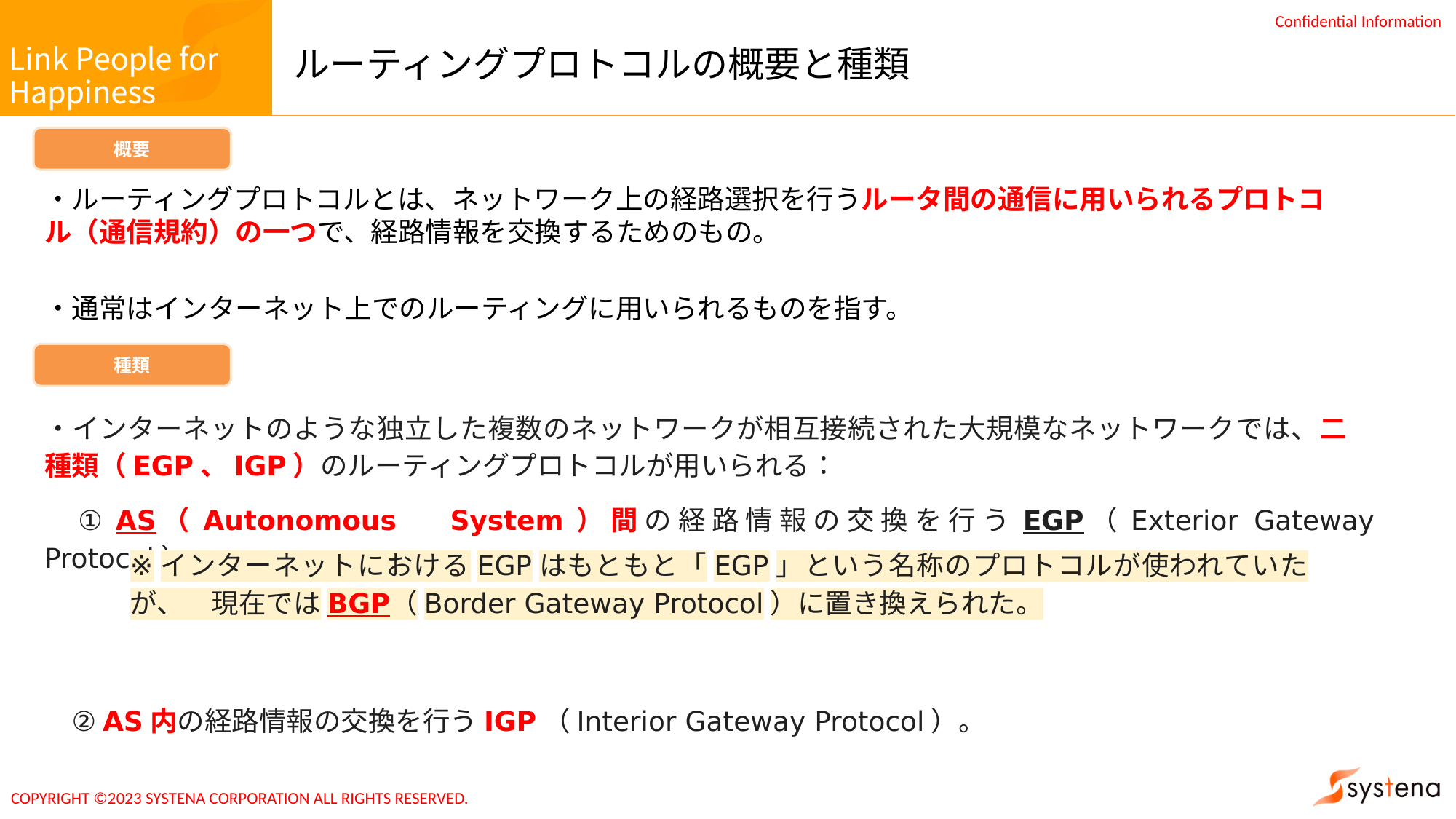

# ルーティングプロトコルの概要と種類
概要
・ルーティングプロトコルとは、ネットワーク上の経路選択を行うルータ間の通信に用いられるプロトコル（通信規約）の一つで、経路情報を交換するためのもの。

・通常はインターネット上でのルーティングに用いられるものを指す。
種類
・インターネットのような独立した複数のネットワークが相互接続された大規模なネットワークでは、二　種類（EGP、IGP）のルーティングプロトコルが用いられる：
　①AS（Autonomous　System）間の経路情報の交換を行うEGP（Exterior Gateway Protocol）。

　②AS内の経路情報の交換を行うIGP（Interior Gateway Protocol）。

※インターネットにおけるEGPはもともと「EGP」という名称のプロトコルが使われていたが、　現在ではBGP（Border Gateway Protocol）に置き換えられた。